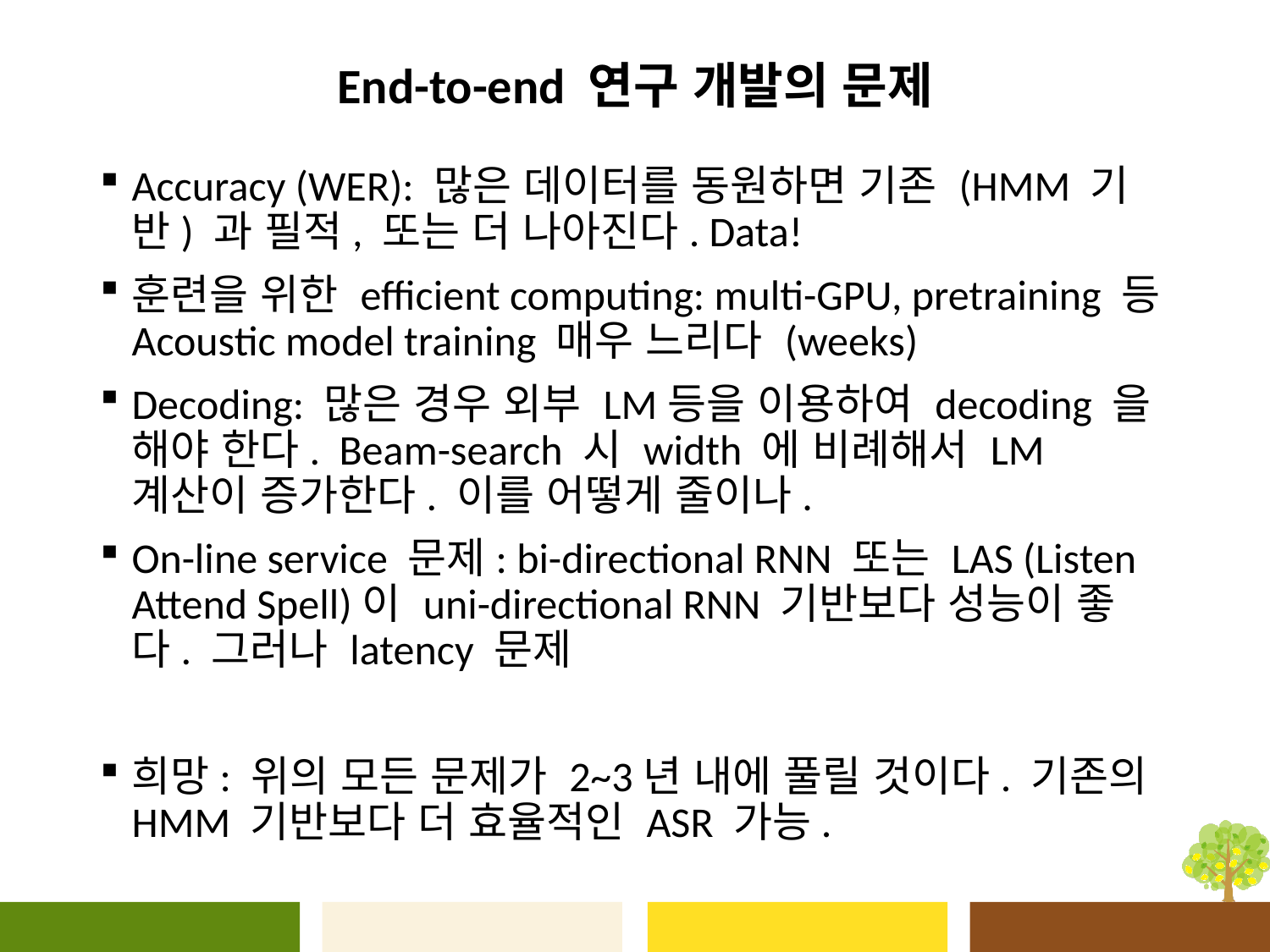

# End-to-end 연구 개발의 문제
Accuracy (WER): 많은 데이터를 동원하면 기존 (HMM 기반) 과 필적, 또는 더 나아진다. Data!
훈련을 위한 efficient computing: multi-GPU, pretraining 등
Acoustic model training 매우 느리다 (weeks)
Decoding: 많은 경우 외부 LM등을 이용하여 decoding 을 해야 한다.  Beam-search 시 width 에 비례해서 LM 계산이 증가한다. 이를 어떻게 줄이나.
On-line service 문제: bi-directional RNN 또는 LAS (Listen Attend Spell)이 uni-directional RNN 기반보다 성능이 좋다. 그러나 latency 문제

희망: 위의 모든 문제가 2~3년 내에 풀릴 것이다. 기존의 HMM 기반보다 더 효율적인 ASR 가능.